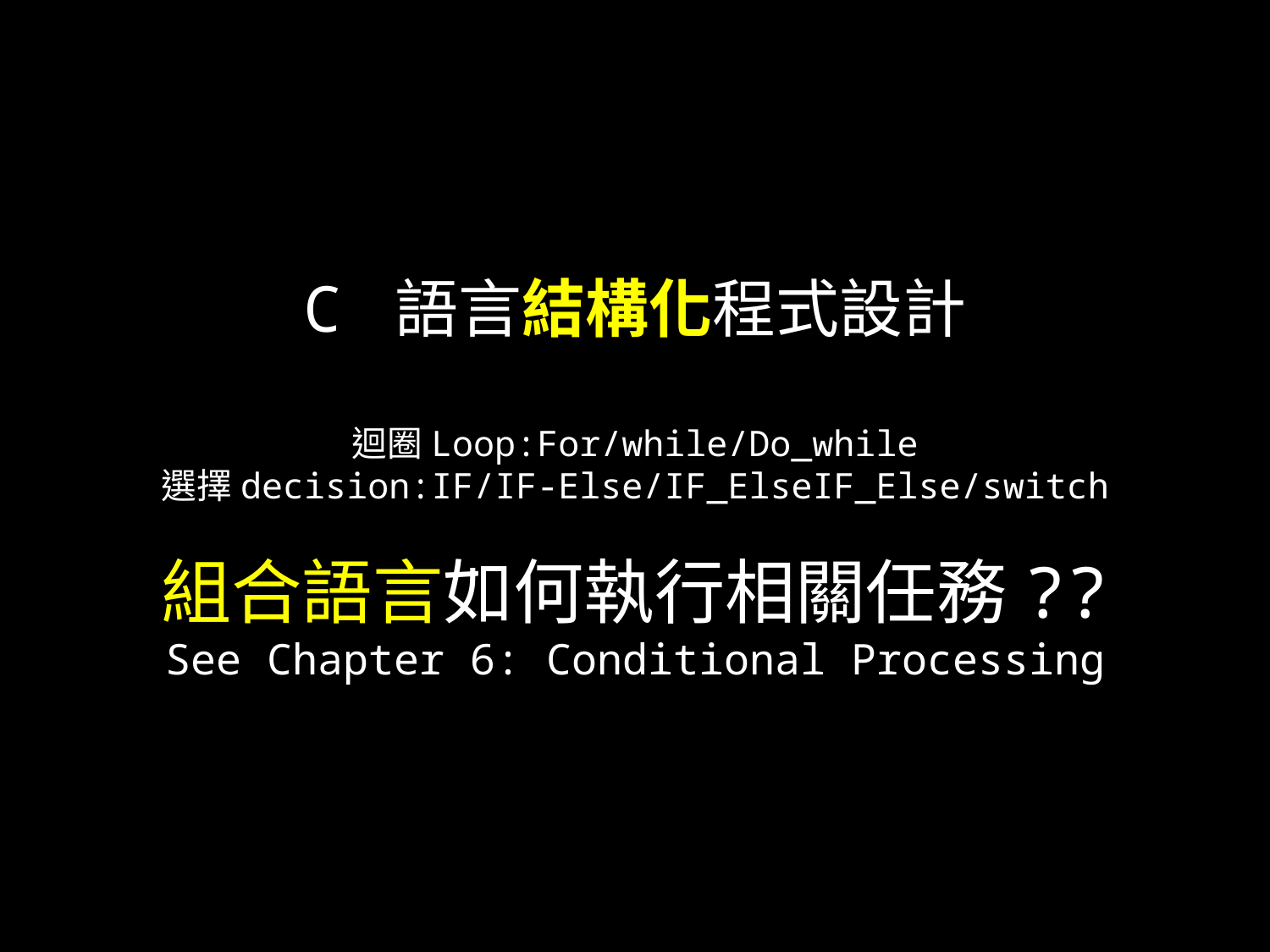

C 語言結構化程式設計

迴圈Loop:For/while/Do_while
選擇decision:IF/IF-Else/IF_ElseIF_Else/switch

組合語言如何執行相關任務??
See Chapter 6: Conditional Processing
#

66